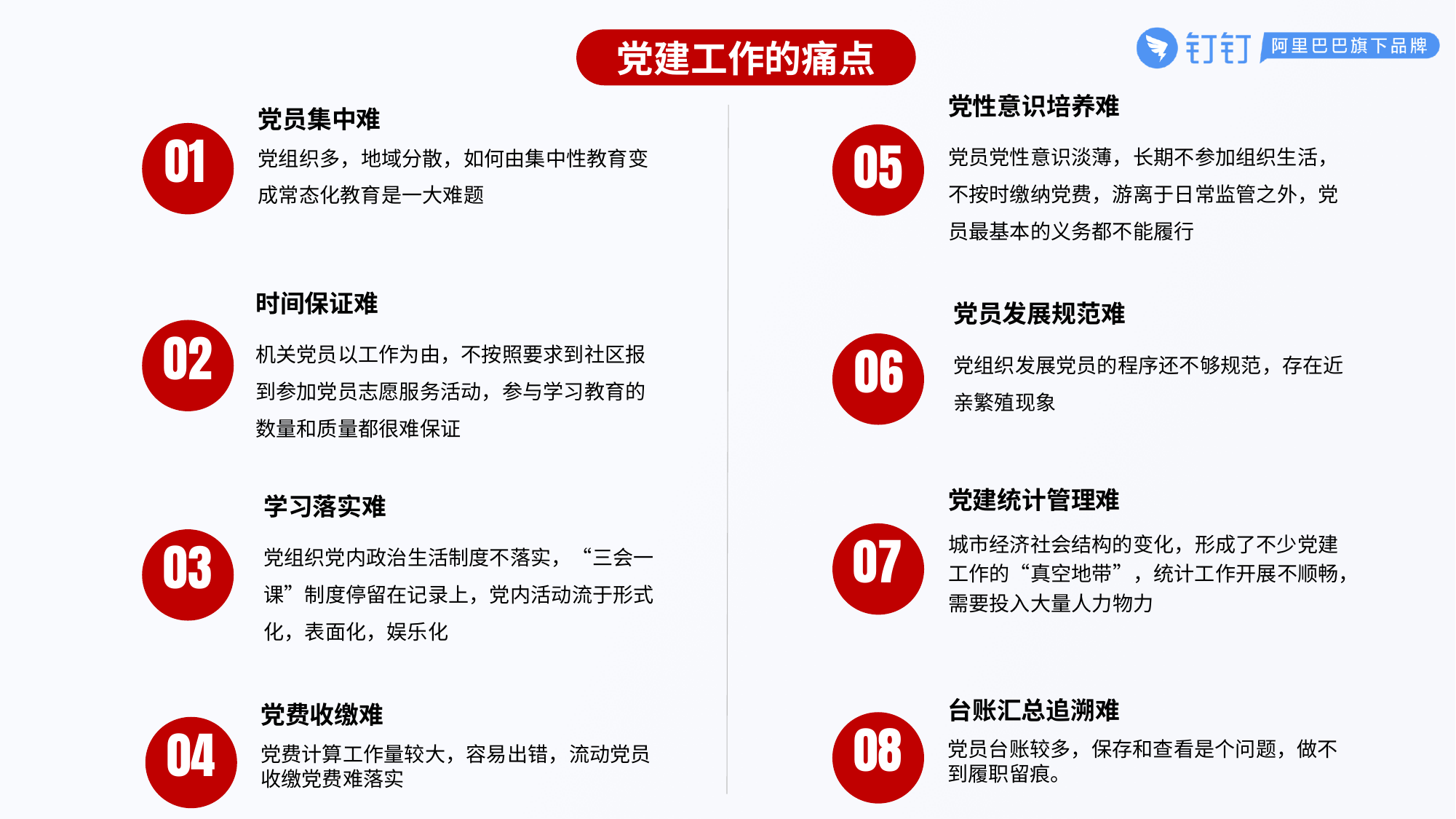

党建工作的痛点
党员集中难
党组织多，地域分散，如何由集中性教育变成常态化教育是一大难题

03
党性意识培养难
党员党性意识淡薄，长期不参加组织生活，不按时缴纳党费，游离于日常监管之外，党员最基本的义务都不能履行

05

01
学习落实难
党组织党内政治生活制度不落实，“三会一课”制度停留在记录上，党内活动流于形式化，表面化，娱乐化
时间保证难
机关党员以工作为由，不按照要求到社区报到参加党员志愿服务活动，参与学习教育的数量和质量都很难保证

06
党员发展规范难
党组织发展党员的程序还不够规范，存在近亲繁殖现象

02
党建统计管理难
城市经济社会结构的变化，形成了不少党建工作的“真空地带”，统计工作开展不顺畅，需要投入大量人力物力

07
台账汇总追溯难
党员台账较多，保存和查看是个问题，做不到履职留痕。

08
党费收缴难
党费计算工作量较大，容易出错，流动党员收缴党费难落实

04